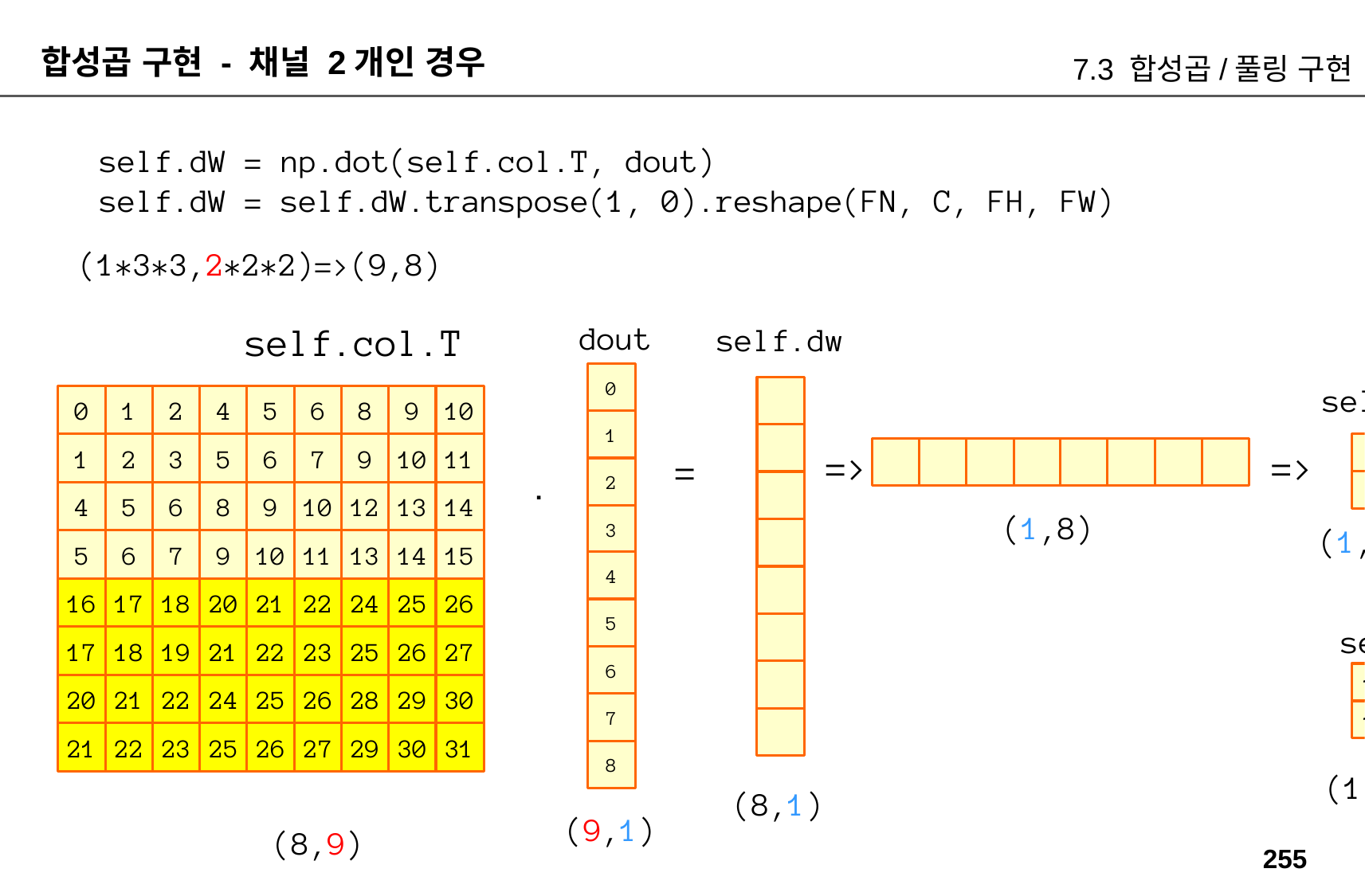

합성곱 구현 - 채널 2개인 경우
7.3 합성곱/풀링 구현
self.dW = np.dot(self.col.T, dout)
self.dW = self.dW.transpose(1, 0).reshape(FN, C, FH, FW)
(1*3*3,2*2*2)=>(9,8)
self.col.T
dout
self.dw
0
self.dw

0
1
2
4
5
6
8
9
10
1

1
2
3
5
6
7
9
10
11
=>

=>
=

.
2

4
5
6
8
9
10
12
13
14
(1,8)
3
(1,2,2,2)

5
6
7
9
10
11
13
14
15
4

16
17
18
20
21
22
24
25
26
5

self.W
17
18
19
21
22
23
25
26
27
6

1
1
1
1
20
21
22
24
25
26
28
29
30
7
1
1
1
1

21
22
23
25
26
27
29
30
31
8
(1,2,2,2)
(8,1)
(9,1)
(8,9)